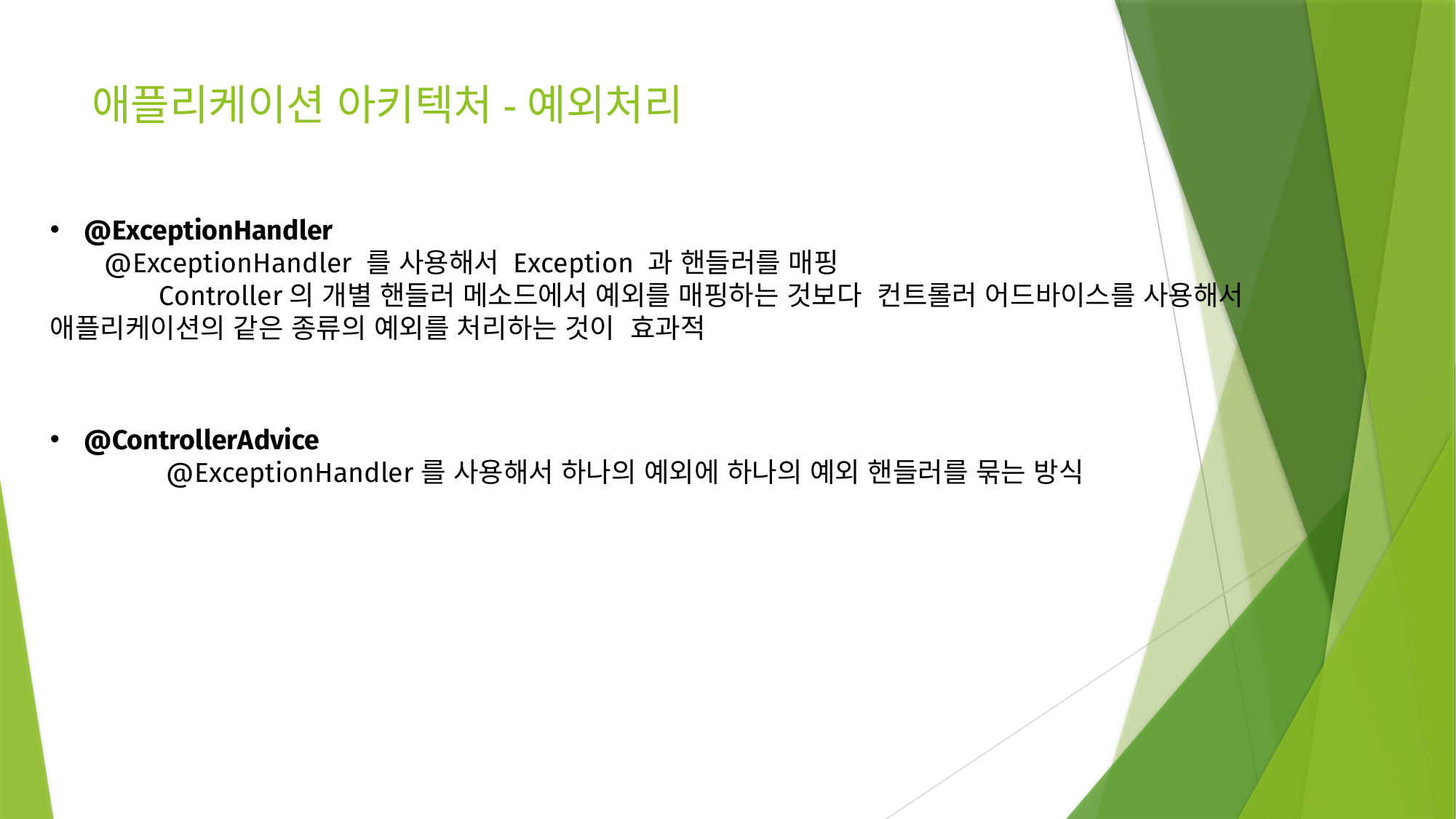

# 애플리케이션 아키텍처-예외처리
@ExceptionHandler
@ExceptionHandler 를 사용해서 Exception 과 핸들러를 매핑
	Controller의 개별 핸들러 메소드에서 예외를 매핑하는 것보다  컨트롤러 어드바이스를 사용해서 	애플리케이션의 같은 종류의 예외를 처리하는 것이  효과적
@ControllerAdvice
	 @ExceptionHandler를 사용해서 하나의 예외에 하나의 예외 핸들러를 묶는 방식